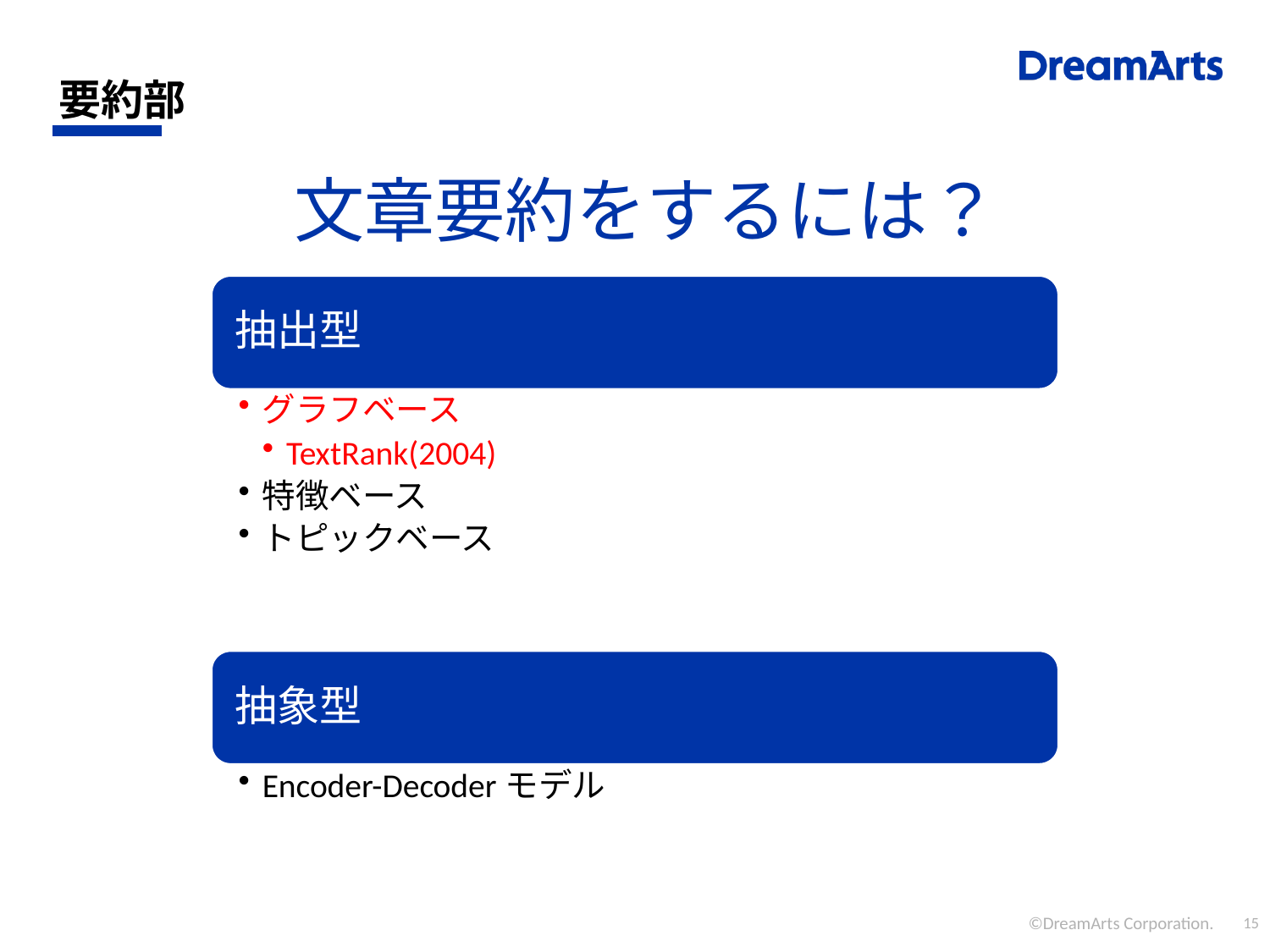

# 要約部
文章要約をするには？
抽出型
グラフベース
TextRank(2004)
特徴ベース
トピックベース
抽象型
Encoder-Decoderモデル
©DreamArts Corporation.
15